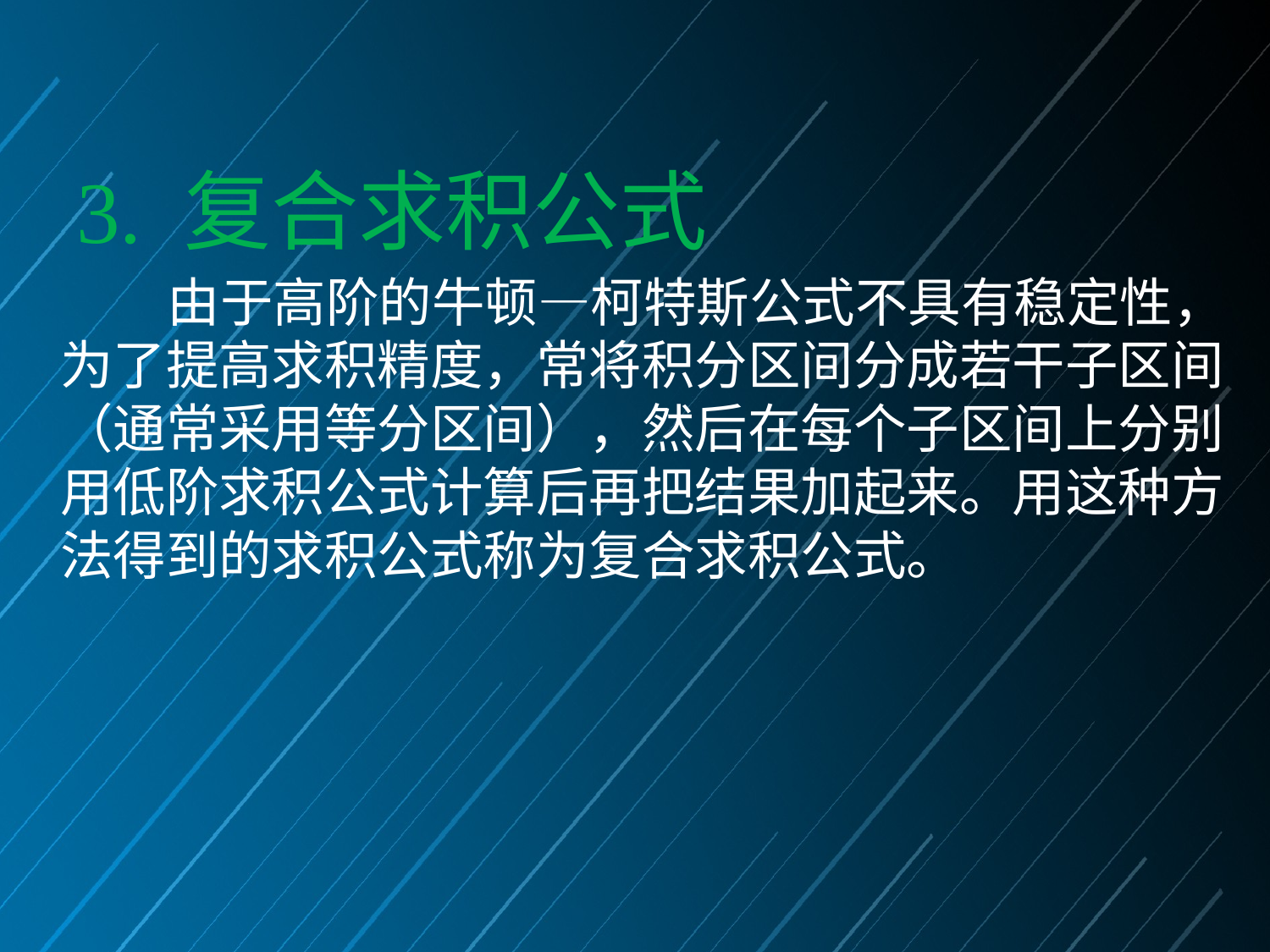

# 3. 复合求积公式
        由于高阶的牛顿—柯特斯公式不具有稳定性，为了提高求积精度，常将积分区间分成若干子区间（通常采用等分区间），然后在每个子区间上分别用低阶求积公式计算后再把结果加起来。用这种方法得到的求积公式称为复合求积公式。